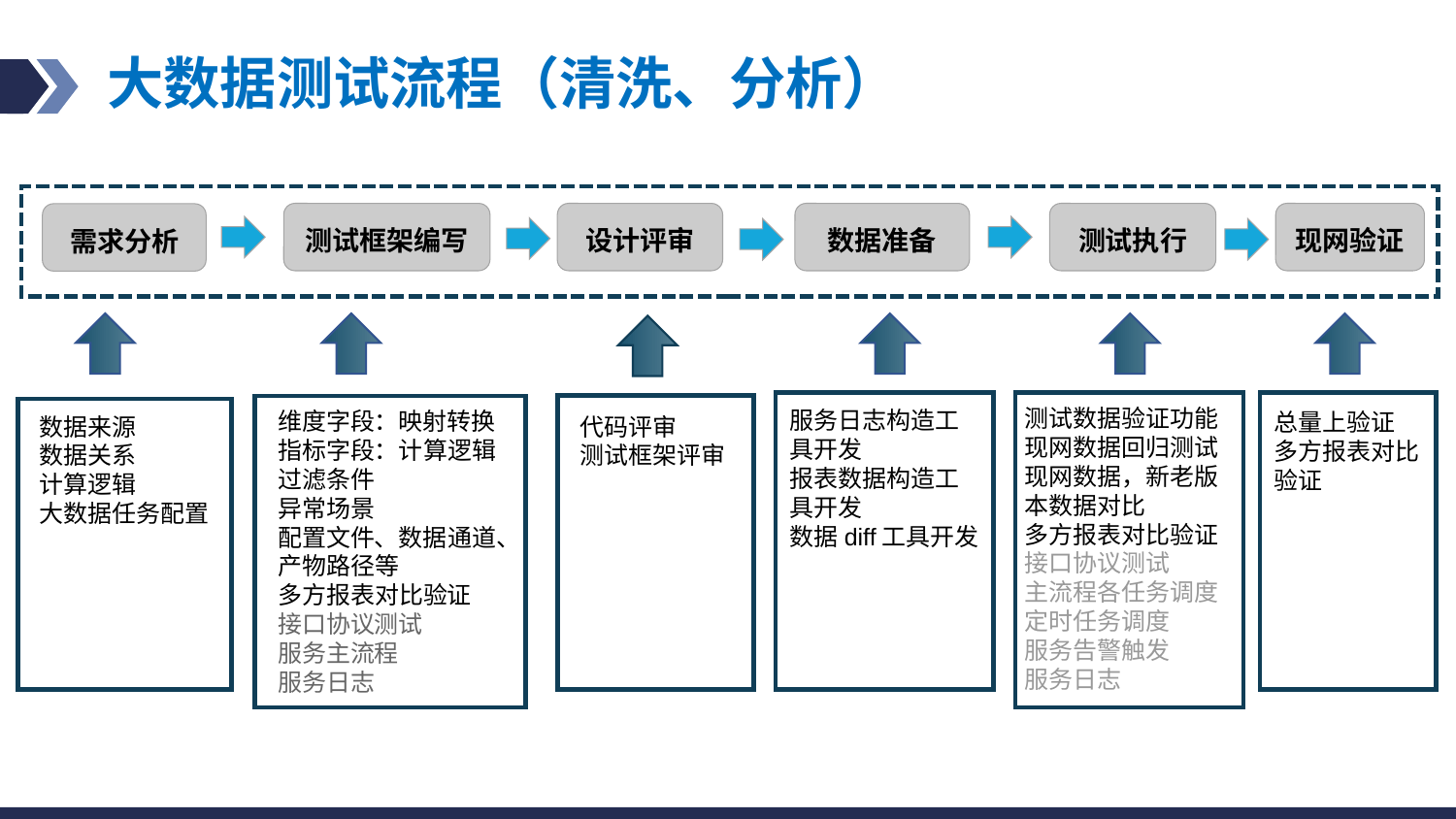

# 大数据测试流程（清洗、分析）

测试框架编写
设计评审
数据准备
测试执行
现网验证
需求分析

例：智能化测试

v
v
v
v
测试数据验证功能
现网数据回归测试
现网数据，新老版本数据对比
多方报表对比验证
接口协议测试
主流程各任务调度
定时任务调度
服务告警触发
服务日志
v
服务日志构造工具开发
报表数据构造工具开发
数据diff工具开发
v
维度字段：映射转换
指标字段：计算逻辑
过滤条件
异常场景
配置文件、数据通道、产物路径等
多方报表对比验证
接口协议测试
服务主流程
服务日志
总量上验证
多方报表对比验证
数据来源
数据关系
计算逻辑
大数据任务配置
代码评审
测试框架评审